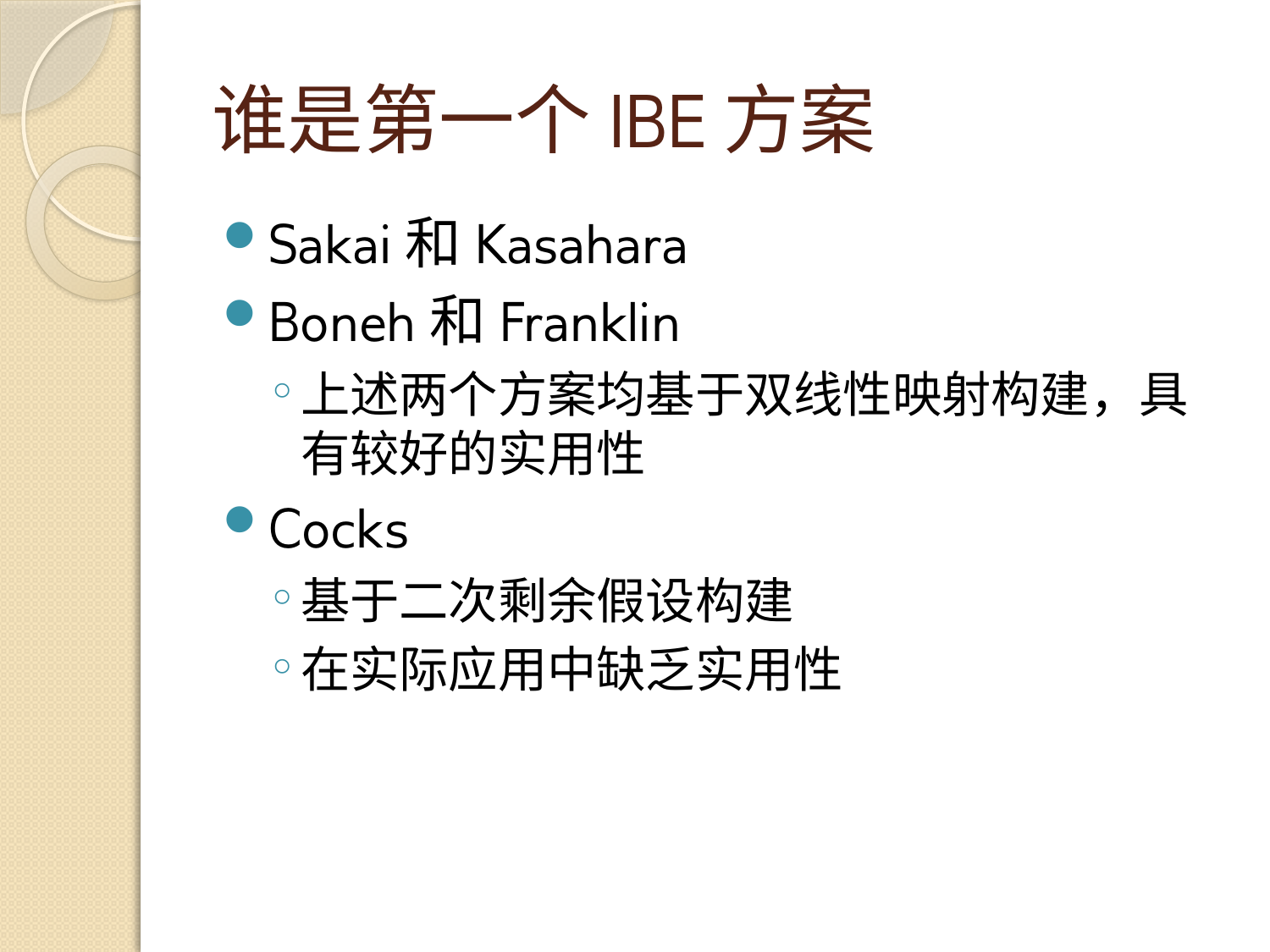

# 谁是第一个IBE方案
Sakai和Kasahara
Boneh和Franklin
上述两个方案均基于双线性映射构建，具有较好的实用性
Cocks
基于二次剩余假设构建
在实际应用中缺乏实用性